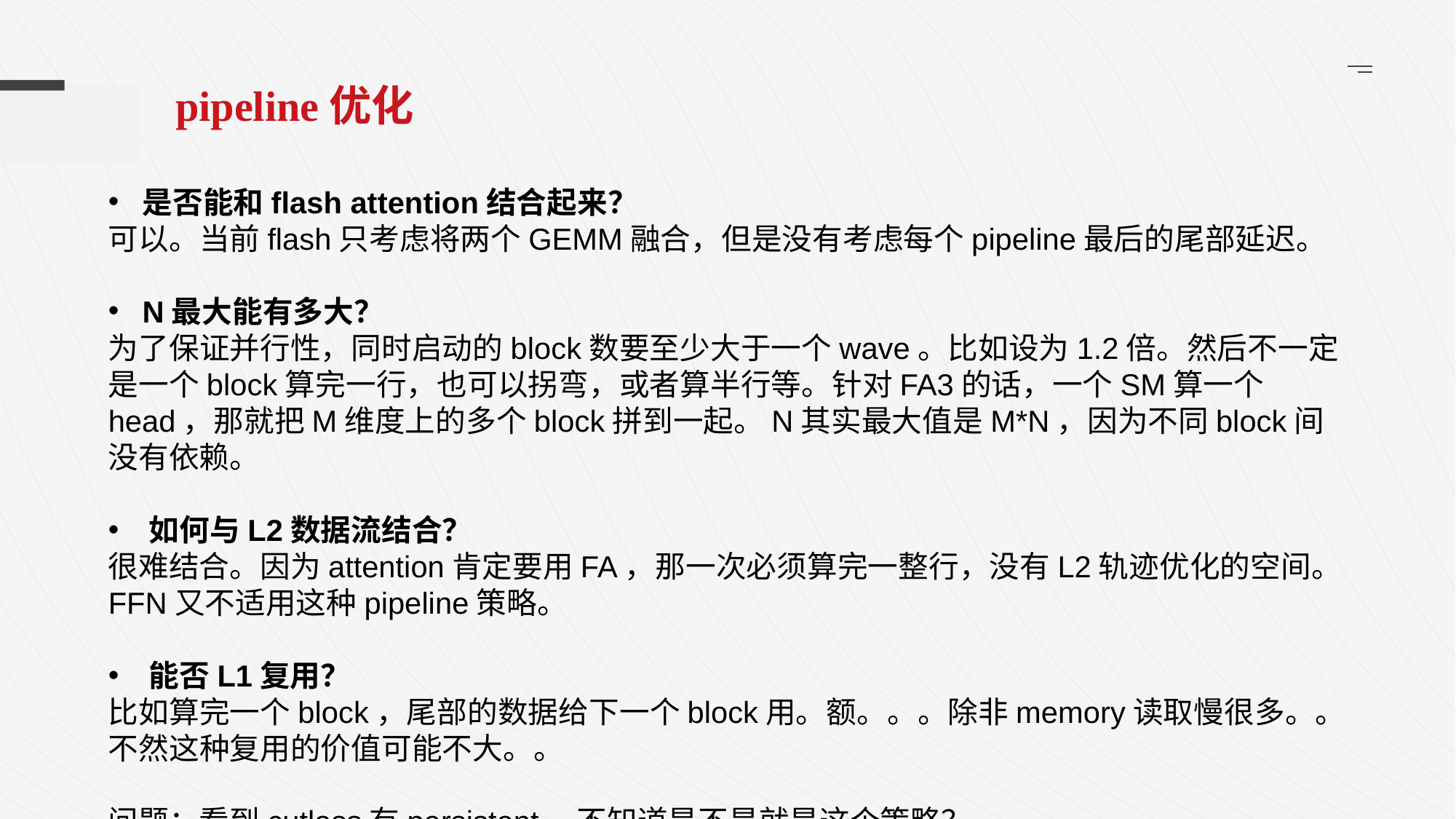

pipeline优化
是否能和flash attention结合起来？
可以。当前flash只考虑将两个GEMM融合，但是没有考虑每个pipeline最后的尾部延迟。

N最大能有多大？
为了保证并行性，同时启动的block数要至少大于一个wave。比如设为1.2倍。然后不一定是一个block算完一行，也可以拐弯，或者算半行等。针对FA3的话，一个SM算一个head，那就把M维度上的多个block拼到一起。N其实最大值是M*N，因为不同block间没有依赖。

如何与L2数据流结合？
很难结合。因为attention肯定要用FA，那一次必须算完一整行，没有L2轨迹优化的空间。FFN又不适用这种pipeline策略。

能否L1复用？
比如算完一个block，尾部的数据给下一个block用。额。。。除非memory读取慢很多。。不然这种复用的价值可能不大。。

问题：看到cutlass有persistent，不知道是不是就是这个策略？